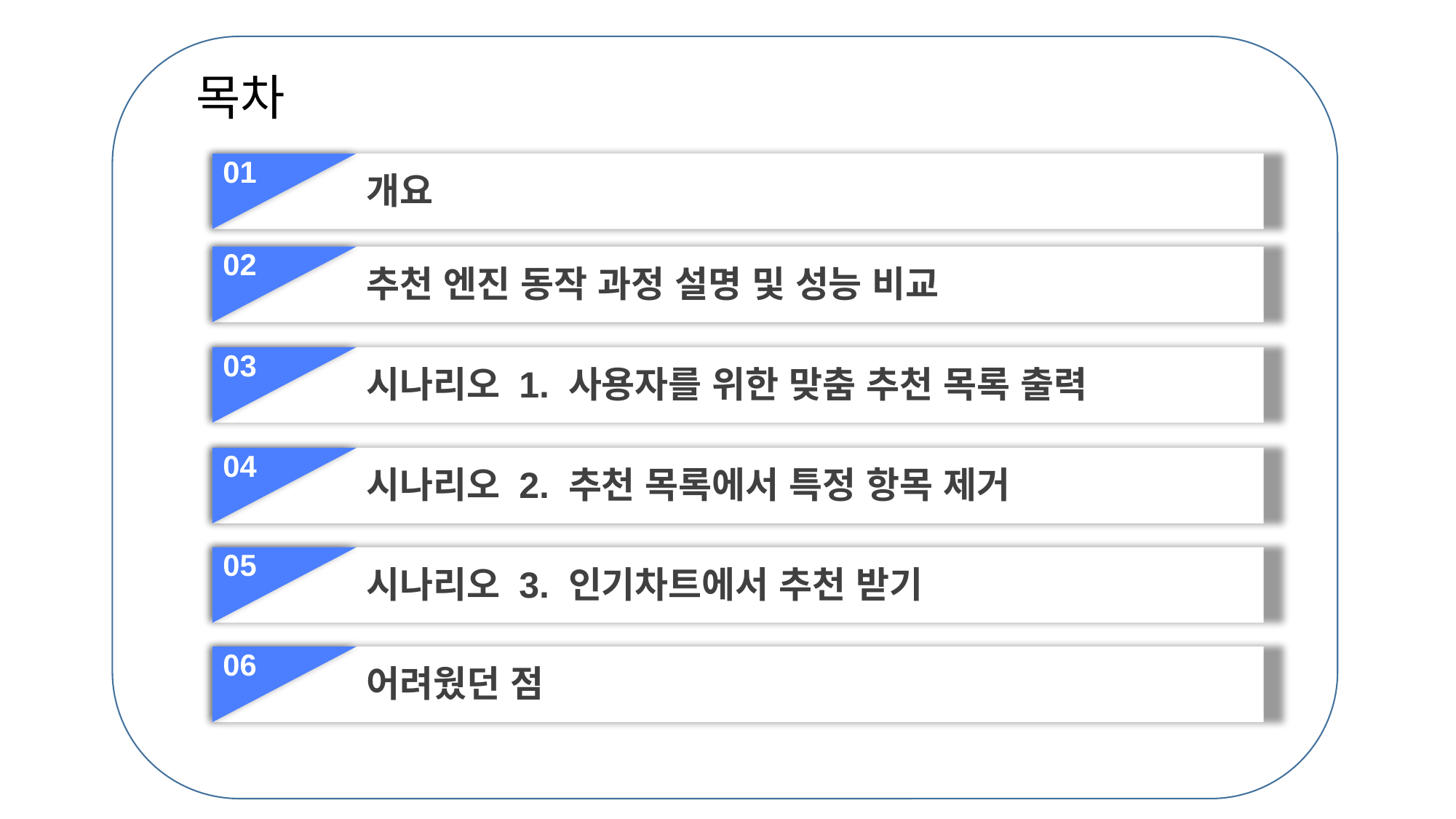

목차
01

개요
02

추천 엔진 동작 과정 설명 및 성능 비교
03

시나리오 1. 사용자를 위한 맞춤 추천 목록 출력
04

시나리오 2. 추천 목록에서 특정 항목 제거
05

시나리오 3. 인기차트에서 추천 받기
06

어려웠던 점